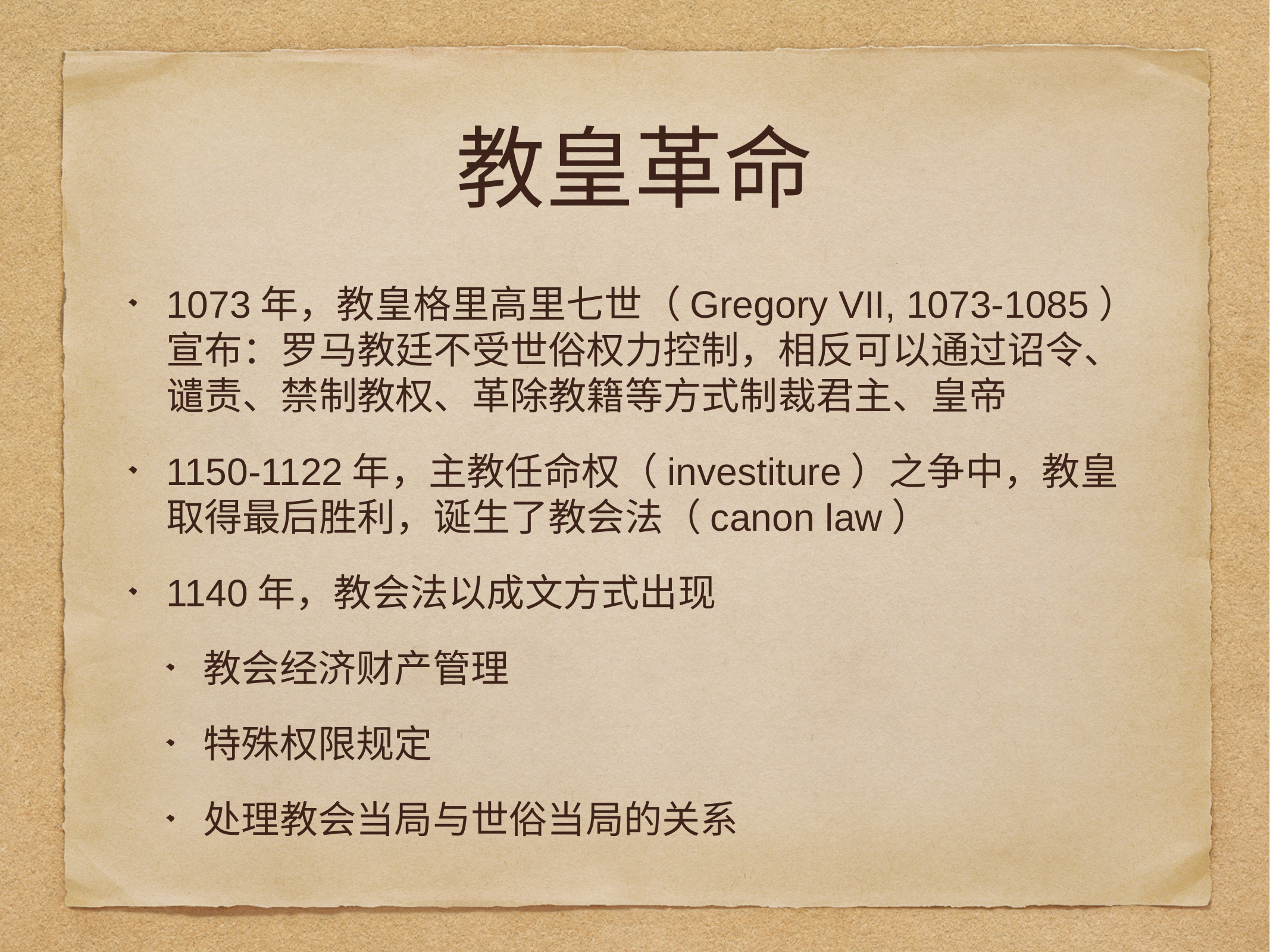

# 教皇革命
1073年，教皇格里高里七世（Gregory VII, 1073-1085）宣布：罗马教廷不受世俗权力控制，相反可以通过诏令、谴责、禁制教权、革除教籍等方式制裁君主、皇帝
1150-1122年，主教任命权（investiture）之争中，教皇取得最后胜利，诞生了教会法（canon law）
1140年，教会法以成文方式出现
教会经济财产管理
特殊权限规定
处理教会当局与世俗当局的关系